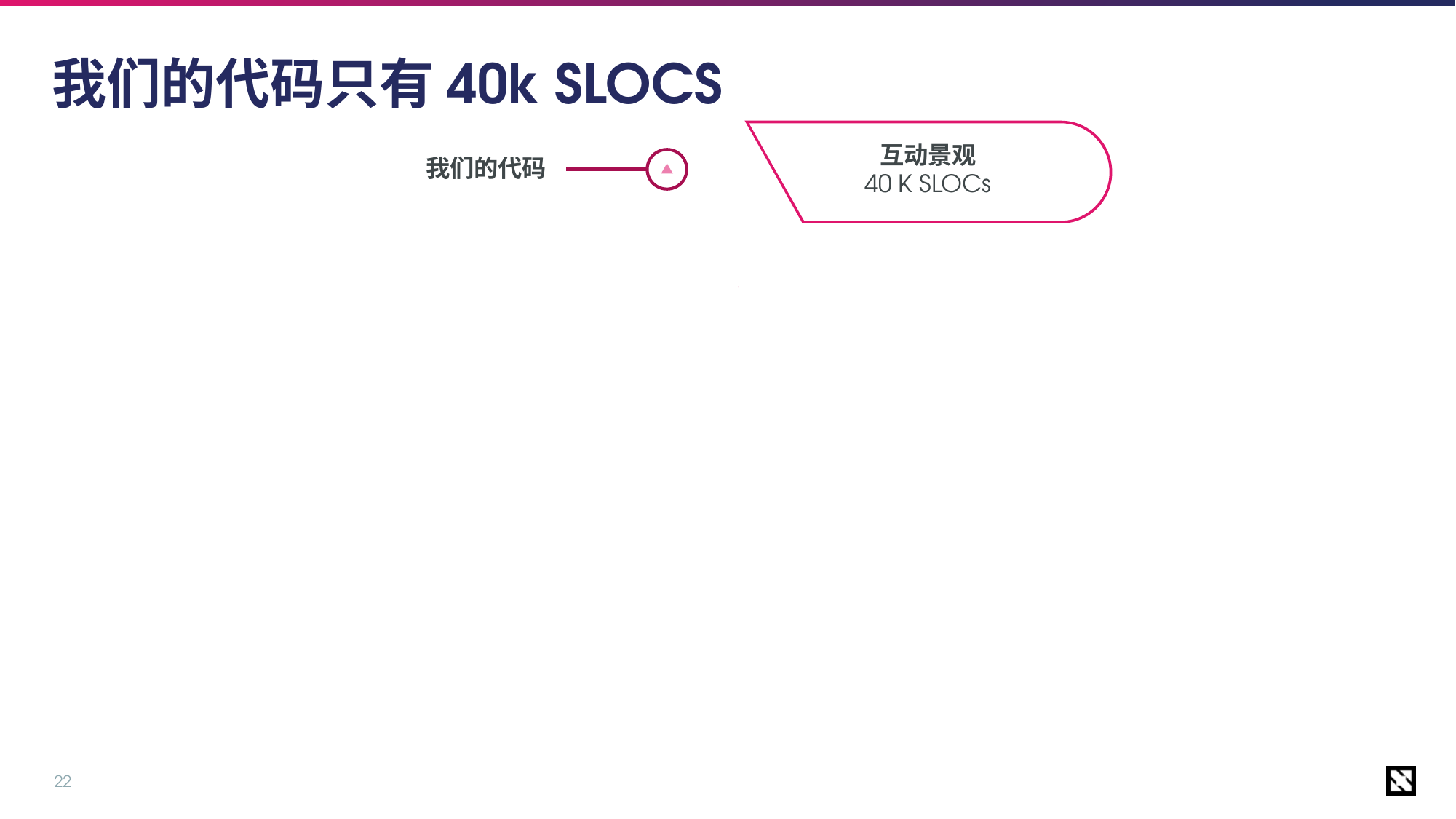

# 我们的代码只有40k SLOCS

我们的代码
互动景观
40 K SLOCs